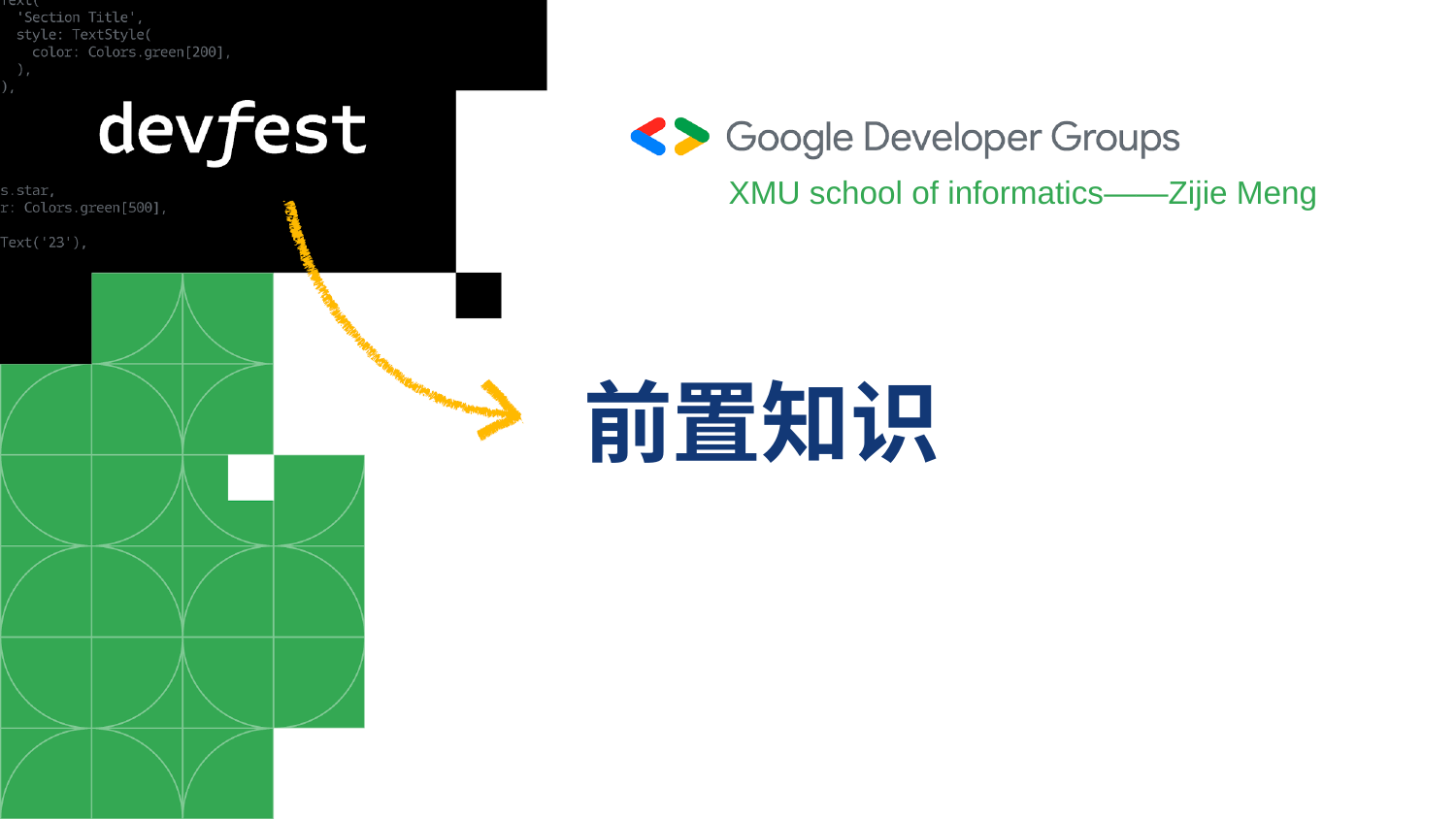

XMU school of informatics——Zijie Meng
# 前置知识